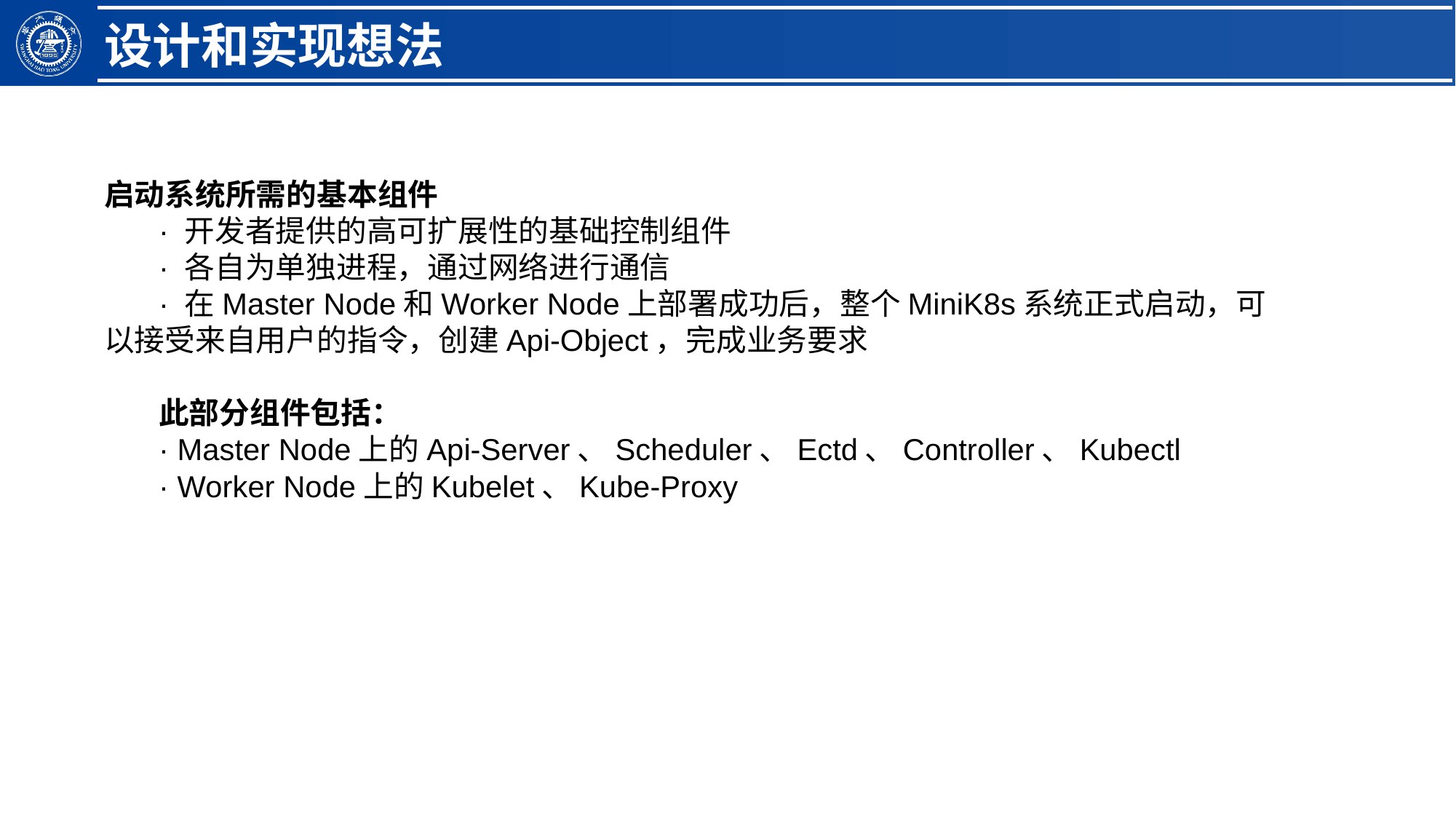

设计和实现想法

启动系统所需的基本组件
· 开发者提供的高可扩展性的基础控制组件
· 各自为单独进程，通过网络进行通信
· 在Master Node和Worker Node上部署成功后，整个MiniK8s系统正式启动，可以接受来自用户的指令，创建Api-Object，完成业务要求

此部分组件包括：
· Master Node上的Api-Server、Scheduler、Ectd、Controller、Kubectl
· Worker Node上的Kubelet、Kube-Proxy

2.单击此处添加文本
4